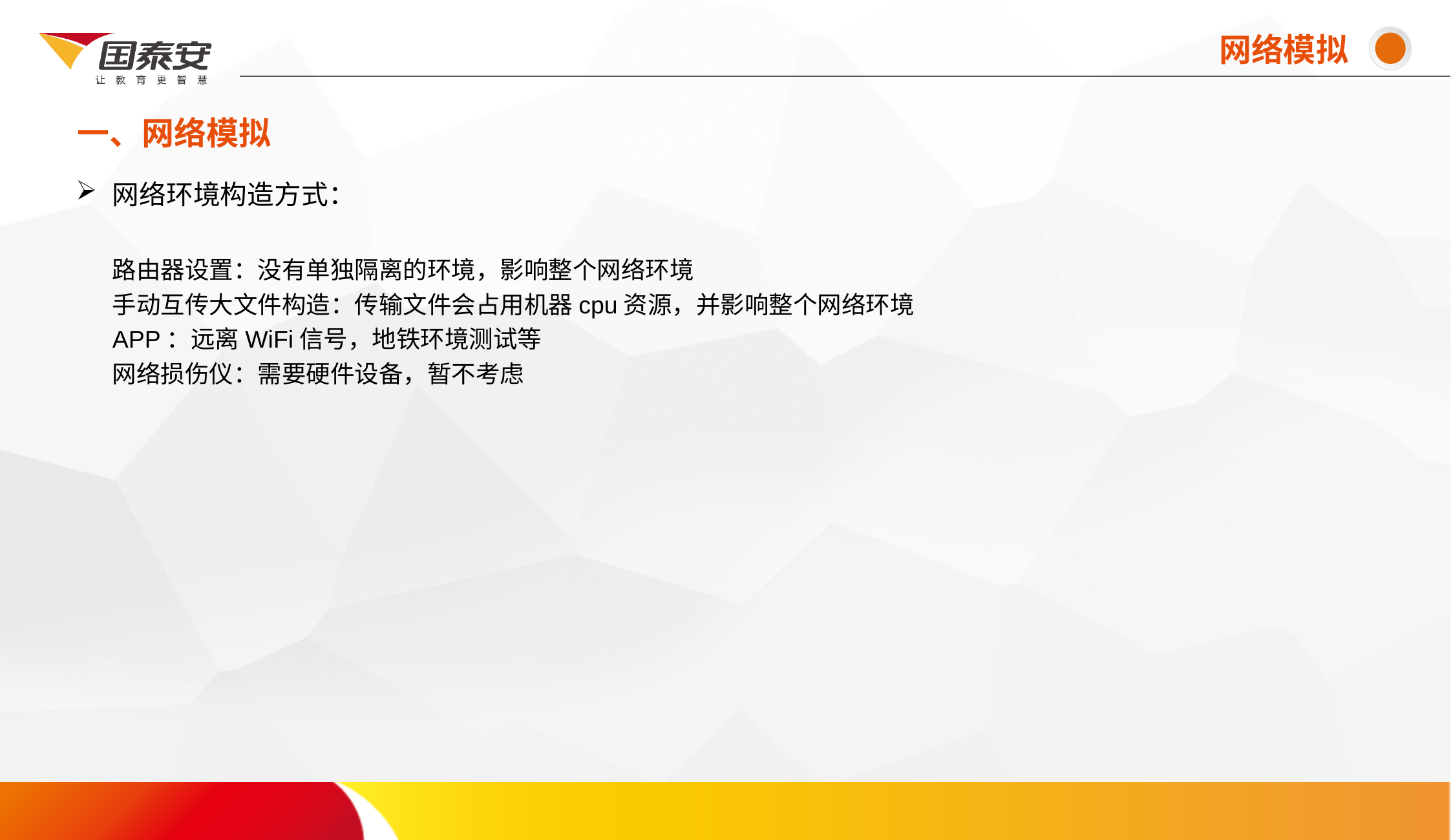

网络模拟
一、网络模拟
# 网络环境构造方式： 路由器设置：没有单独隔离的环境，影响整个网络环境 手动互传大文件构造：传输文件会占用机器cpu资源，并影响整个网络环境 APP：远离WiFi信号，地铁环境测试等 网络损伤仪：需要硬件设备，暂不考虑